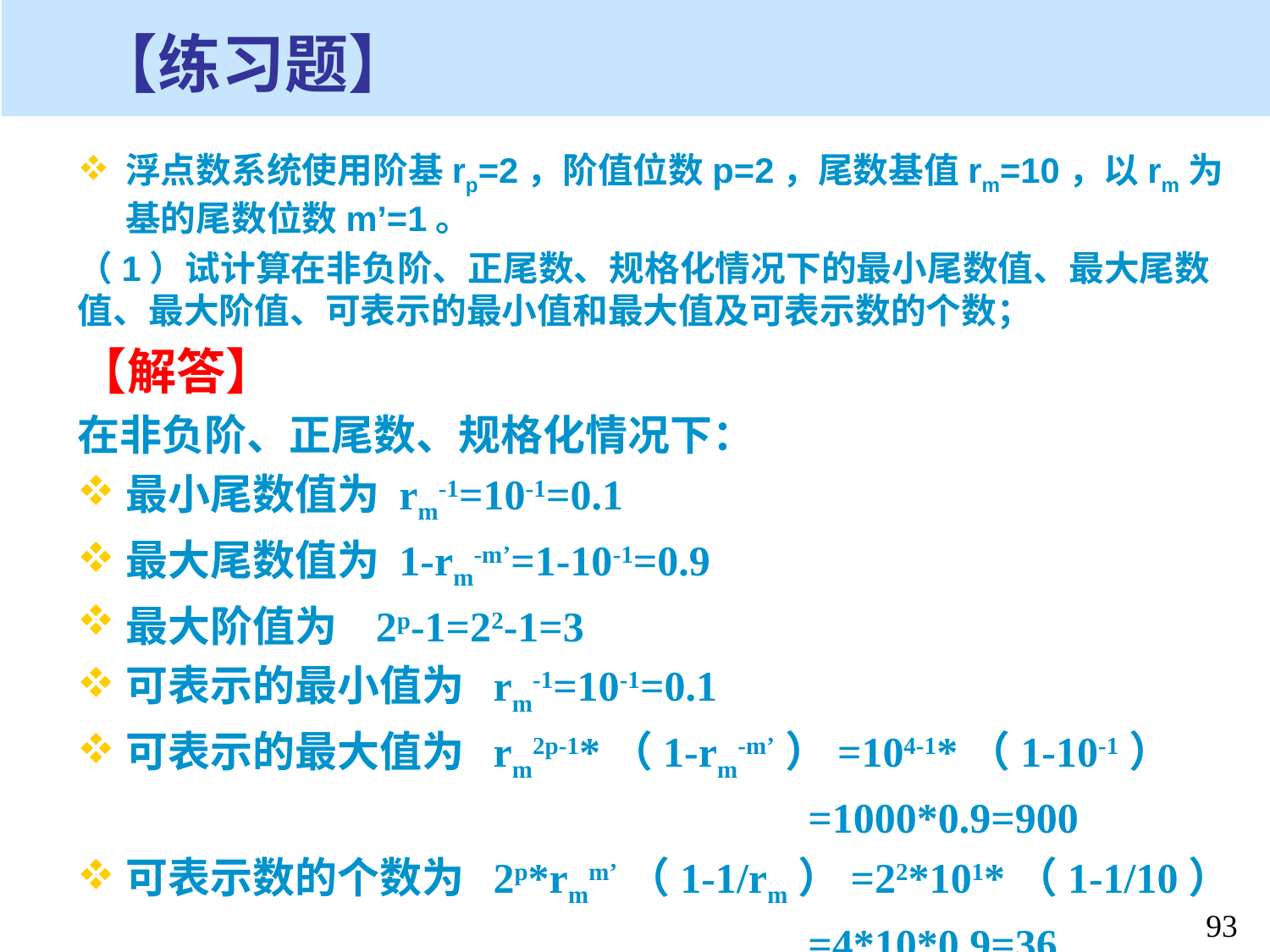

# 【练习题】
浮点数系统使用阶基rp=2，阶值位数p=2，尾数基值rm=10，以rm为基的尾数位数m’=1。
（1）试计算在非负阶、正尾数、规格化情况下的最小尾数值、最大尾数值、最大阶值、可表示的最小值和最大值及可表示数的个数；
【解答】
在非负阶、正尾数、规格化情况下：
最小尾数值为 rm-1=10-1=0.1
最大尾数值为 1-rm-m’=1-10-1=0.9
最大阶值为   2p-1=22-1=3
可表示的最小值为  rm-1=10-1=0.1
可表示的最大值为  rm2p-1*（1-rm-m’）=104-1*（1-10-1）
                                                                     =1000*0.9=900
可表示数的个数为  2p*rmm’（1-1/rm）=22*101*（1-1/10）
                                                                     =4*10*0.9=36